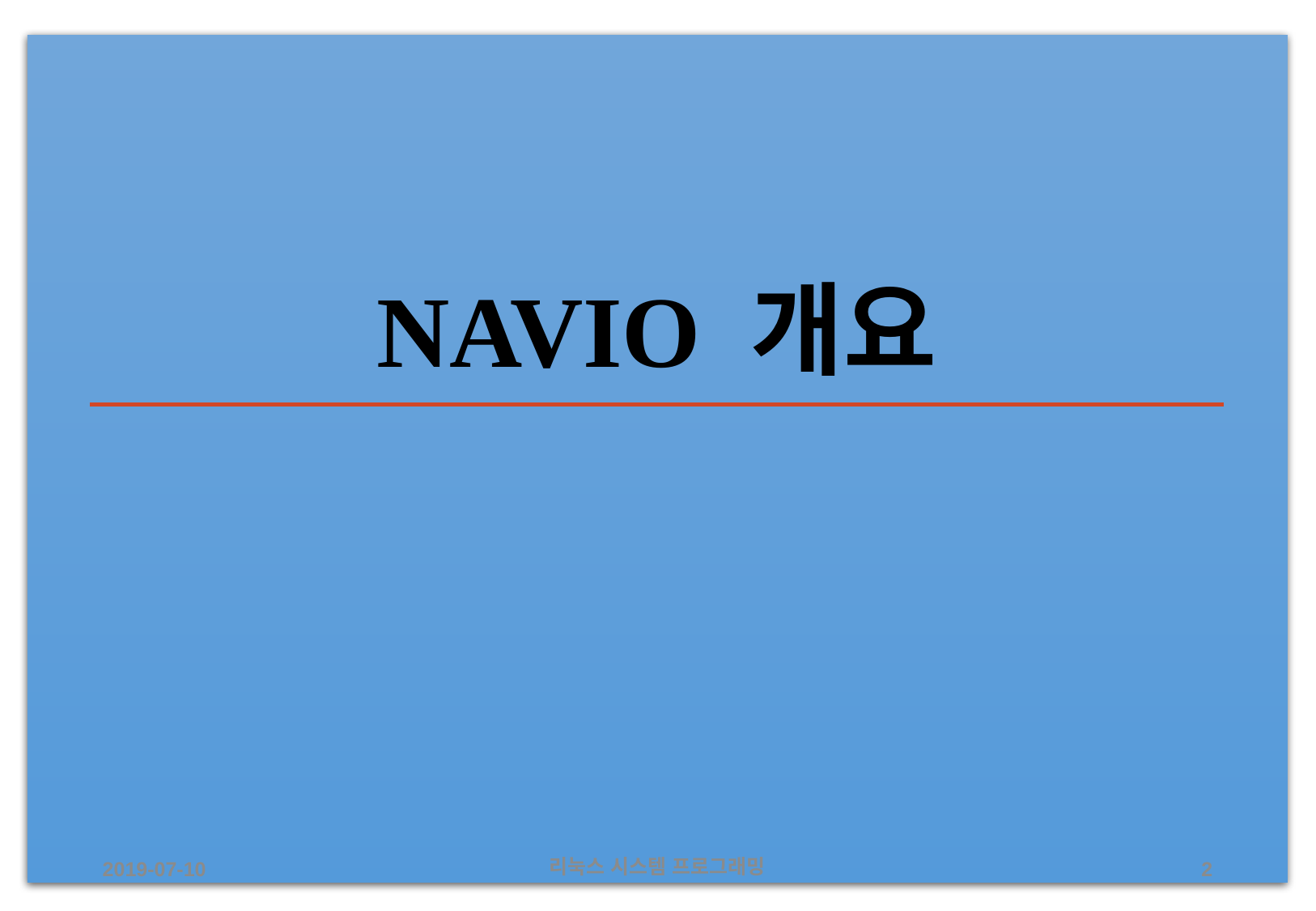

# NAVIO 개요

2019-07-10
리눅스 시스템 프로그래밍
2